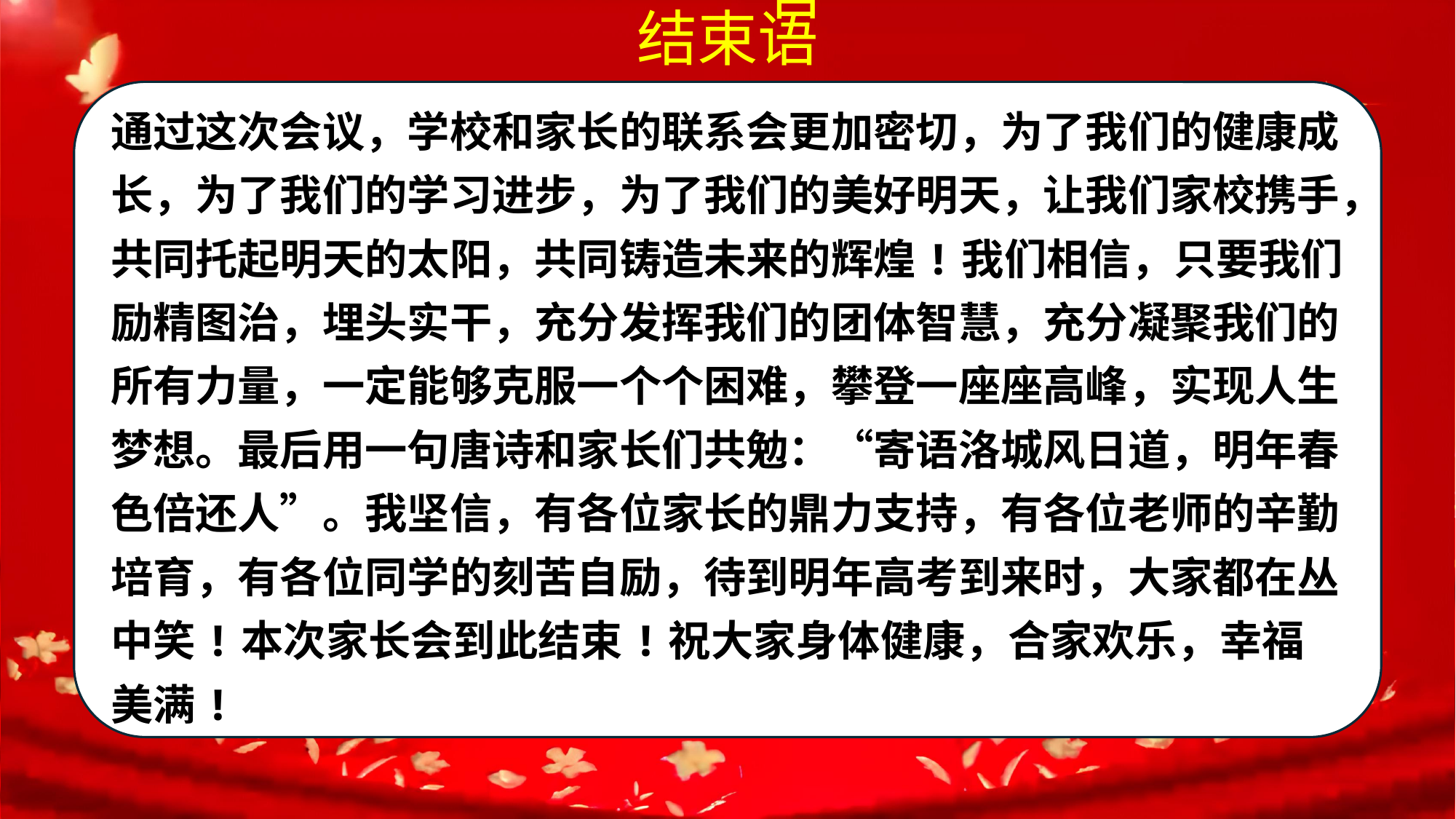

议程4  学生代表发言
结束语

通过这次会议，学校和家长的联系会更加密切，为了我们的健康成长，为了我们的学习进步，为了我们的美好明天，让我们家校携手，共同托起明天的太阳，共同铸造未来的辉煌!我们相信，只要我们励精图治，埋头实干，充分发挥我们的团体智慧，充分凝聚我们的所有力量，一定能够克服一个个困难，攀登一座座高峰，实现人生梦想。最后用一句唐诗和家长们共勉：“寄语洛城风日道，明年春色倍还人”。我坚信，有各位家长的鼎力支持，有各位老师的辛勤培育，有各位同学的刻苦自励，待到明年高考到来时，大家都在丛中笑!本次家长会到此结束!祝大家身体健康，合家欢乐，幸福美满!